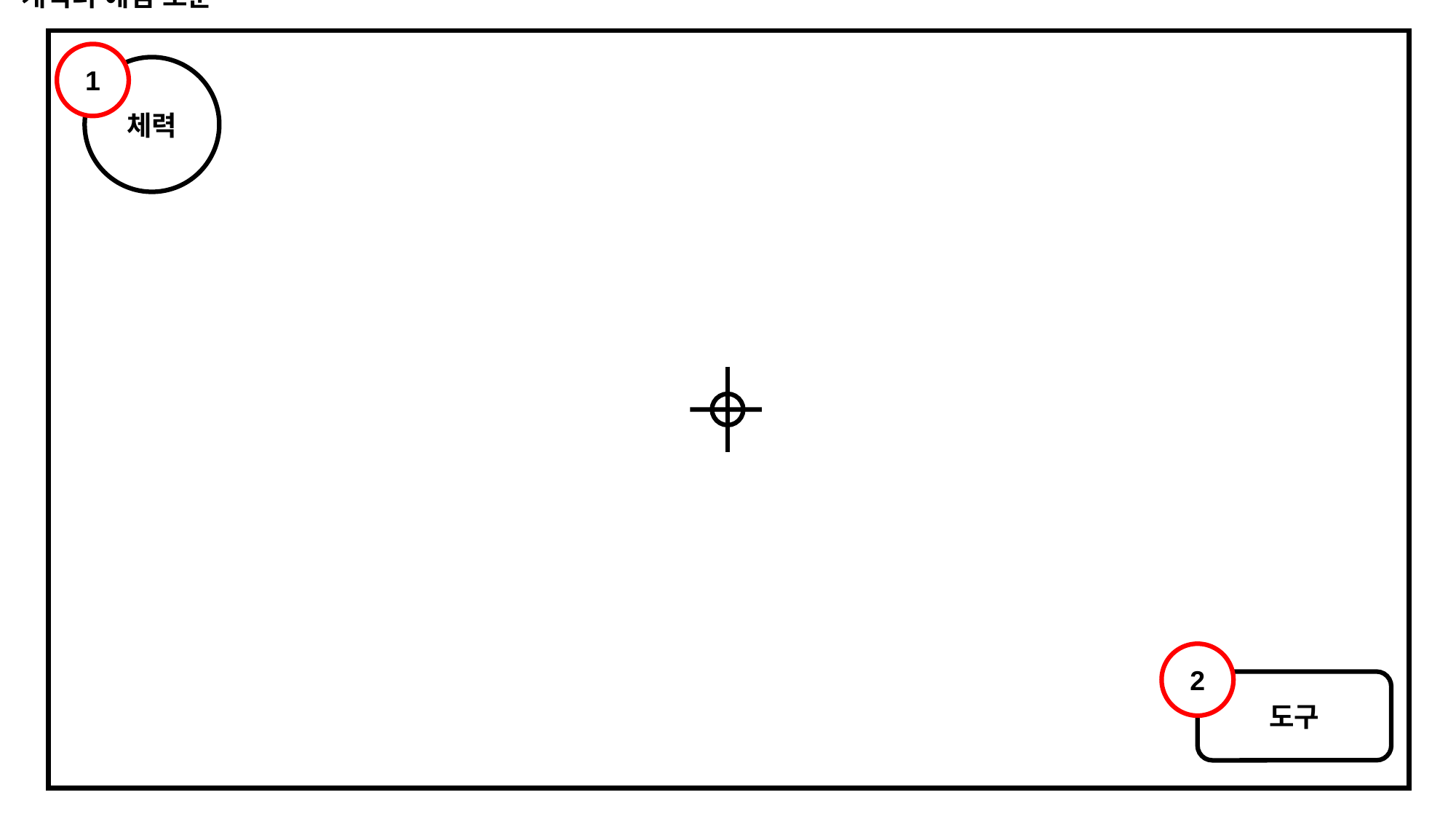

캐릭터 에임 조준

1
체력

2
도구